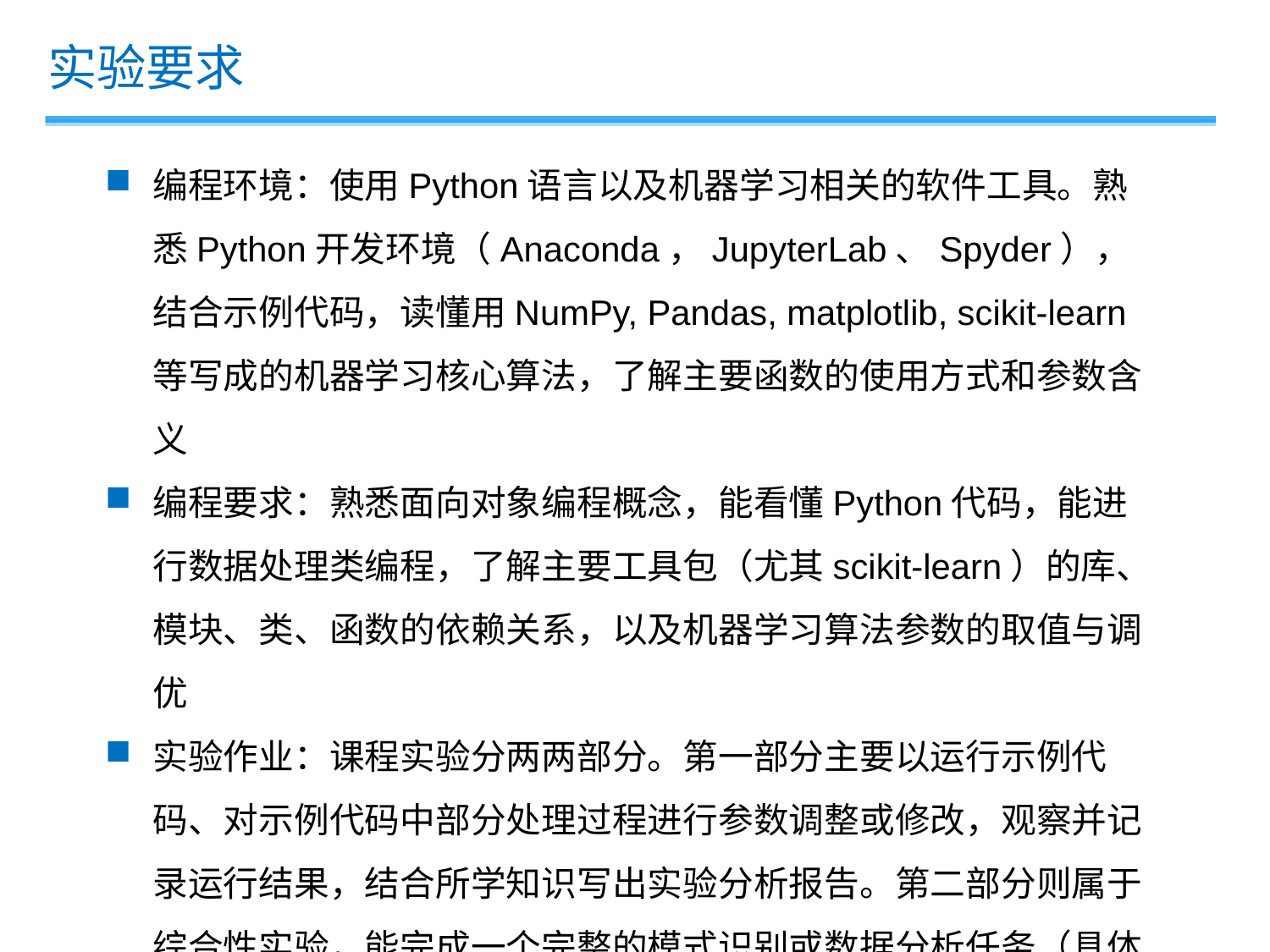

实验要求
编程环境：使用Python语言以及机器学习相关的软件工具。熟悉Python开发环境（Anaconda，JupyterLab、Spyder），结合示例代码，读懂用NumPy, Pandas, matplotlib, scikit-learn等写成的机器学习核心算法，了解主要函数的使用方式和参数含义
编程要求：熟悉面向对象编程概念，能看懂Python代码，能进行数据处理类编程，了解主要工具包（尤其scikit-learn）的库、模块、类、函数的依赖关系，以及机器学习算法参数的取值与调优
实验作业：课程实验分两两部分。第一部分主要以运行示例代码、对示例代码中部分处理过程进行参数调整或修改，观察并记录运行结果，结合所学知识写出实验分析报告。第二部分则属于综合性实验，能完成一个完整的模式识别或数据分析任务（具体在课程进行中安排）